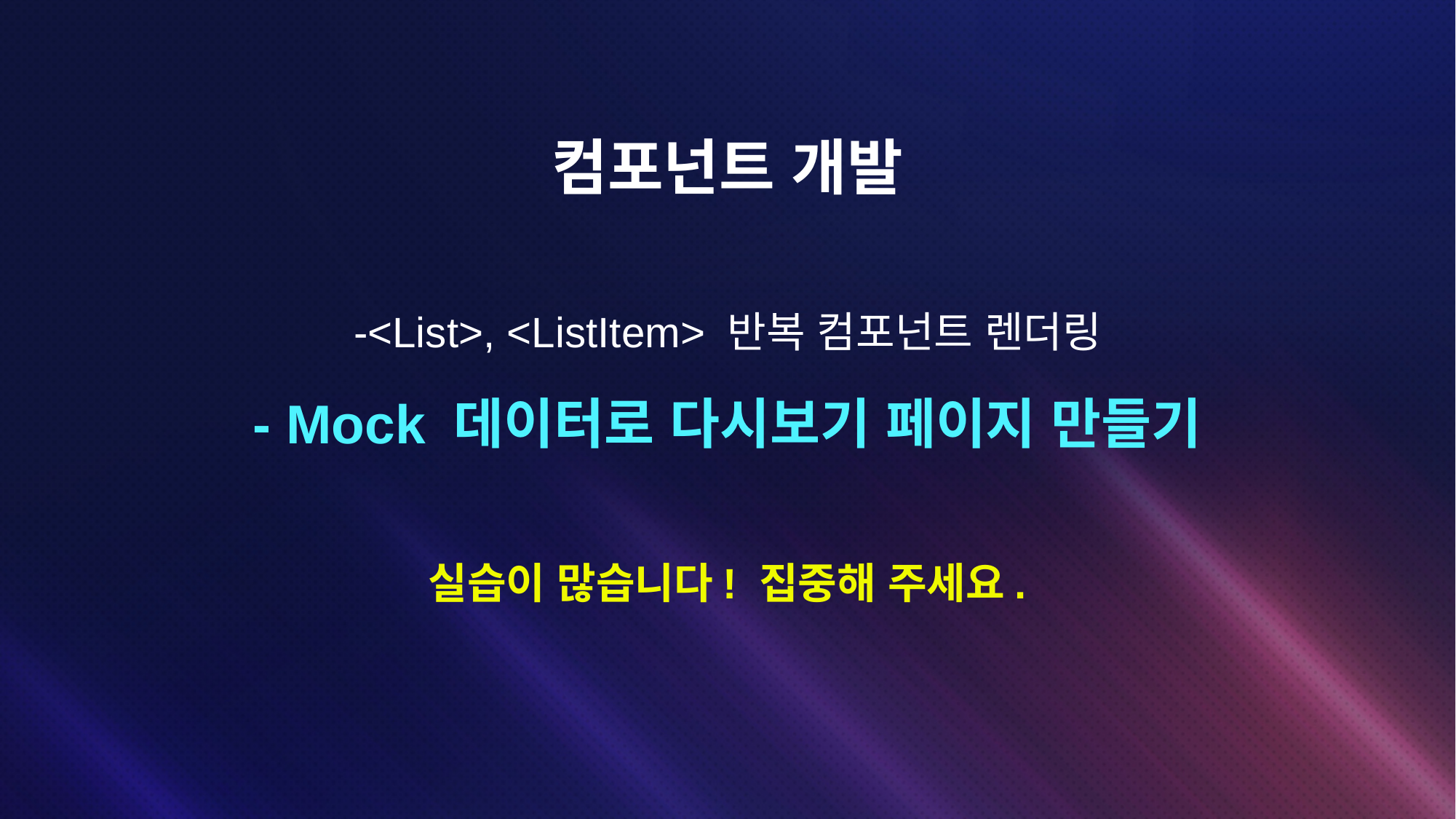

# 컴포넌트 개발
-<List>, <ListItem> 반복 컴포넌트 렌더링
- Mock 데이터로 다시보기 페이지 만들기

실습이 많습니다! 집중해 주세요.